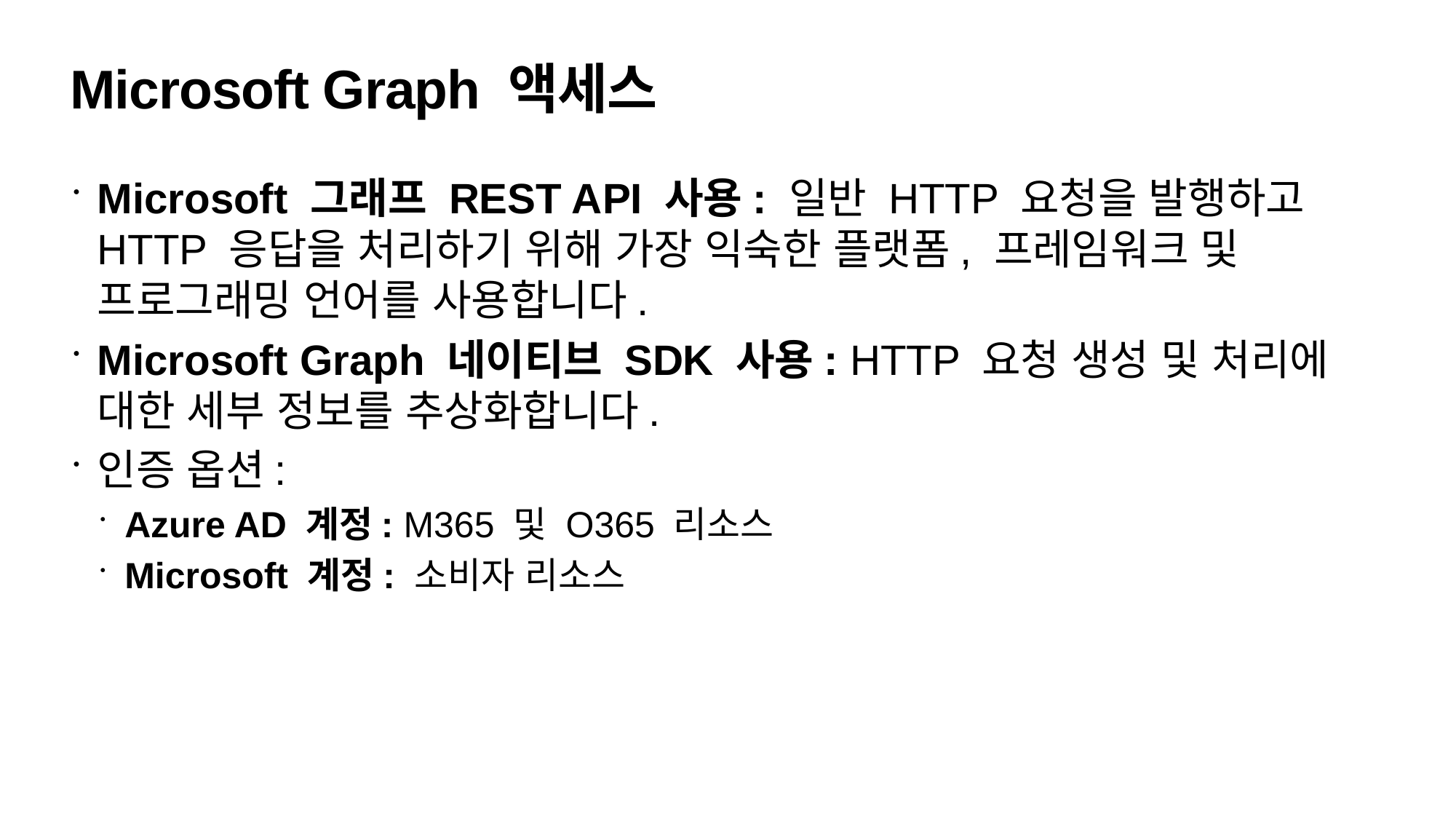

# Microsoft Graph 액세스
Microsoft 그래프 REST API 사용: 일반 HTTP 요청을 발행하고 HTTP 응답을 처리하기 위해 가장 익숙한 플랫폼, 프레임워크 및 프로그래밍 언어를 사용합니다.
Microsoft Graph 네이티브 SDK 사용: HTTP 요청 생성 및 처리에 대한 세부 정보를 추상화합니다.
인증 옵션:
Azure AD 계정: M365 및 O365 리소스
Microsoft 계정: 소비자 리소스